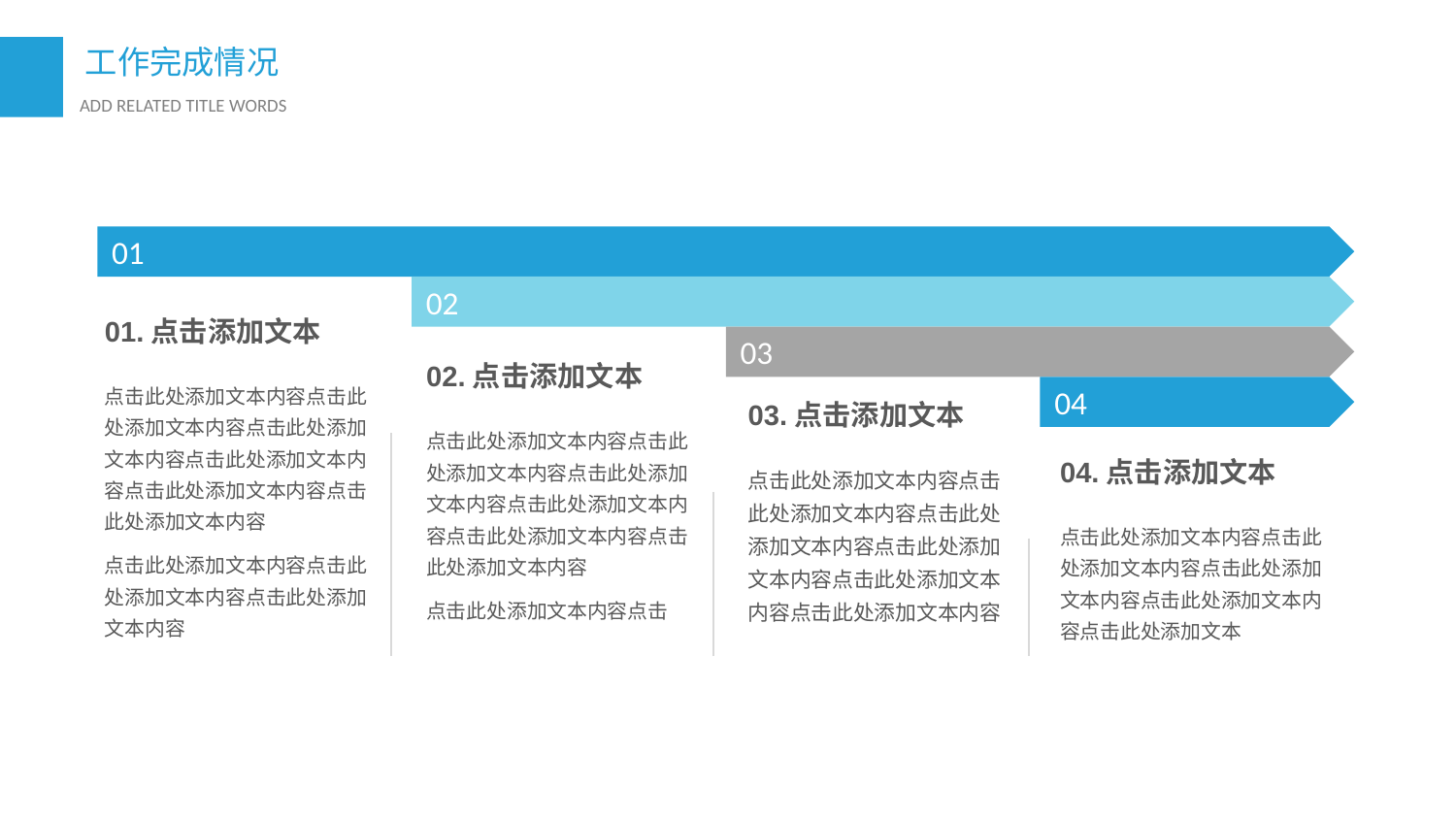

01
02
01.点击添加文本
03
02.点击添加文本
点击此处添加文本内容点击此处添加文本内容点击此处添加文本内容点击此处添加文本内容点击此处添加文本内容点击此处添加文本内容
点击此处添加文本内容点击此处添加文本内容点击此处添加文本内容
04
03.点击添加文本
点击此处添加文本内容点击此处添加文本内容点击此处添加文本内容点击此处添加文本内容点击此处添加文本内容点击此处添加文本内容
点击此处添加文本内容点击
04.点击添加文本
点击此处添加文本内容点击此处添加文本内容点击此处添加文本内容点击此处添加文本内容点击此处添加文本内容点击此处添加文本内容
点击此处添加文本内容点击此处添加文本内容点击此处添加文本内容点击此处添加文本内容点击此处添加文本